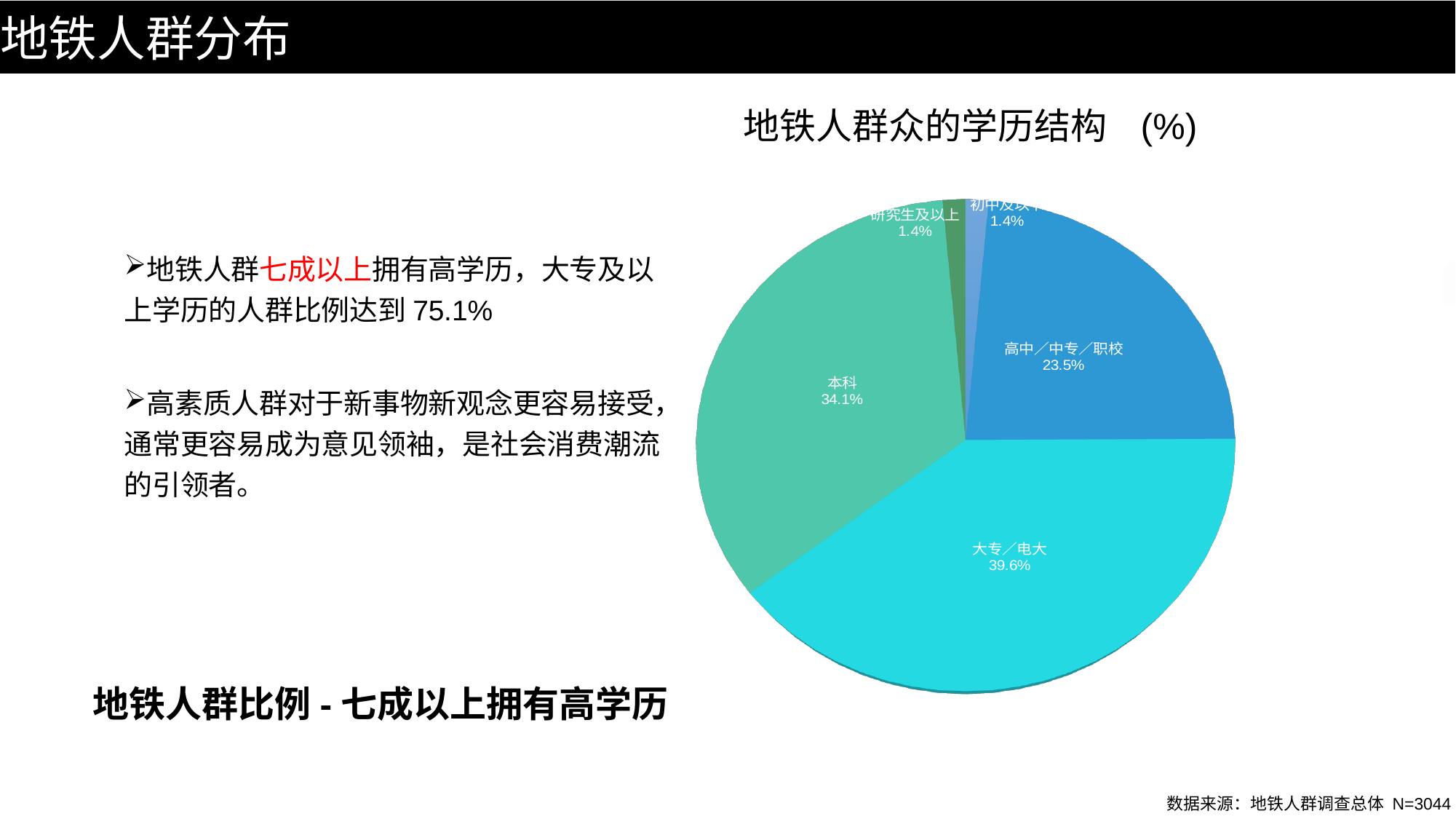

地铁人群分布
地铁人群众的学历结构   (%)

[unsupported chart]

地铁人群七成以上拥有高学历，大专及以上学历的人群比例达到75.1%

高素质人群对于新事物新观念更容易接受，通常更容易成为意见领袖，是社会消费潮流的引领者。

地铁人群比例-七成以上拥有高学历
数据来源：地铁人群调查总体 N=3044